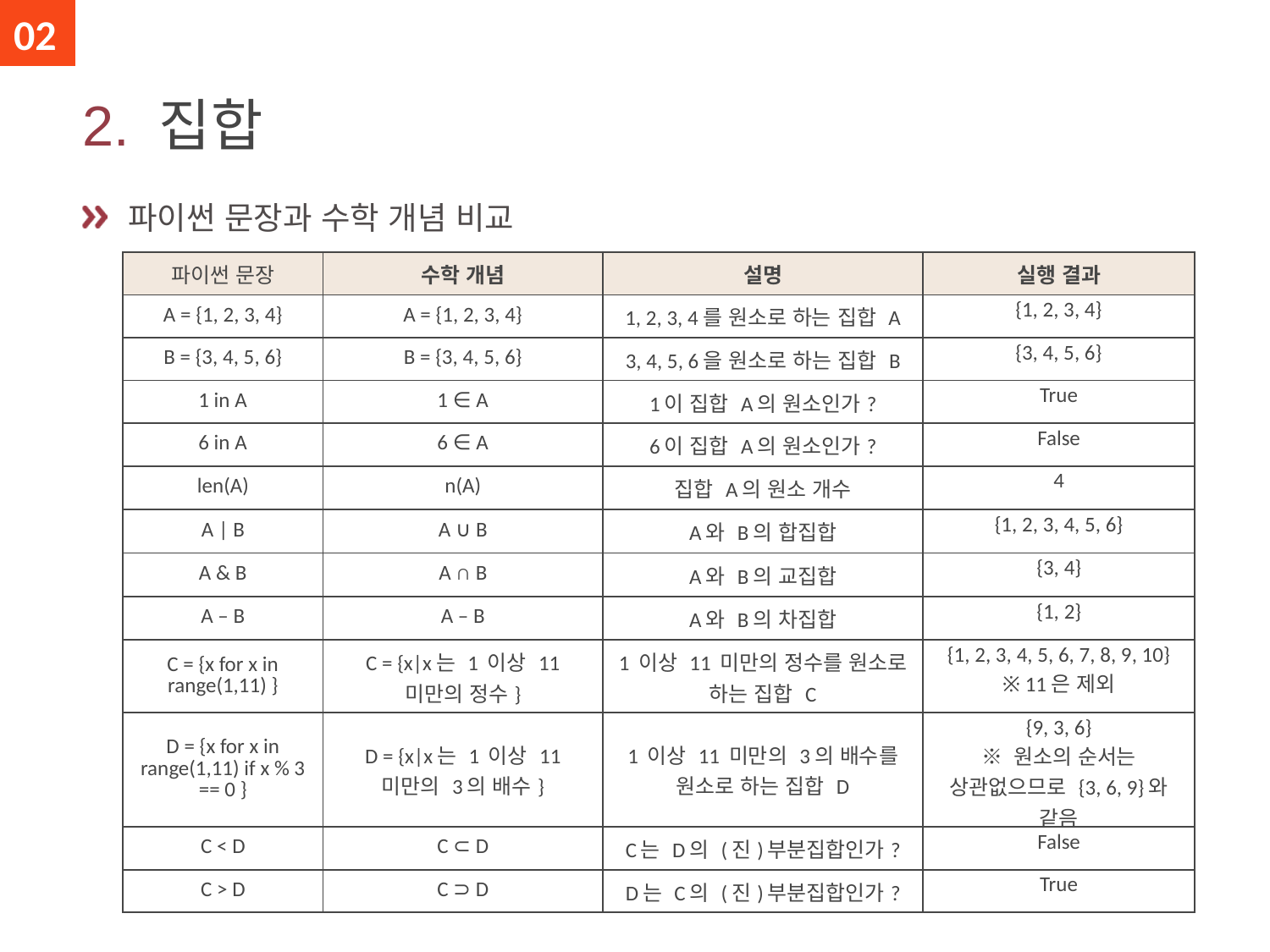

02
# 2. 집합
 파이썬 문장과 수학 개념 비교
| 파이썬 문장 | 수학 개념 | 설명 | 실행 결과 |
| --- | --- | --- | --- |
| A = {1, 2, 3, 4} | A = {1, 2, 3, 4} | 1, 2, 3, 4를 원소로 하는 집합 A | {1, 2, 3, 4} |
| B = {3, 4, 5, 6} | B = {3, 4, 5, 6} | 3, 4, 5, 6을 원소로 하는 집합 B | {3, 4, 5, 6} |
| 1 in A | 1 ∈ A | 1이 집합 A의 원소인가? | True |
| 6 in A | 6 ∈ A | 6이 집합 A의 원소인가? | False |
| len(A) | n(A) | 집합 A의 원소 개수 | 4 |
| A | B | A ∪ B | A와 B의 합집합 | {1, 2, 3, 4, 5, 6} |
| A & B | A ∩ B | A와 B의 교집합 | {3, 4} |
| A – B | A – B | A와 B의 차집합 | {1, 2} |
| C = {x for x in range(1,11) } | C = {x|x는 1 이상 11 미만의 정수} | 1 이상 11 미만의 정수를 원소로 하는 집합 C | {1, 2, 3, 4, 5, 6, 7, 8, 9, 10} ※ 11은 제외 |
| D = {x for x in range(1,11) if x % 3 == 0 } | D = {x|x는 1 이상 11 미만의 3의 배수} | 1 이상 11 미만의 3의 배수를 원소로 하는 집합 D | {9, 3, 6} ※ 원소의 순서는 상관없으므로 {3, 6, 9}와 같음 |
| C < D | C ⊂ D | C는 D의 (진)부분집합인가? | False |
| C > D | C ⊃ D | D는 C의 (진)부분집합인가? | True |